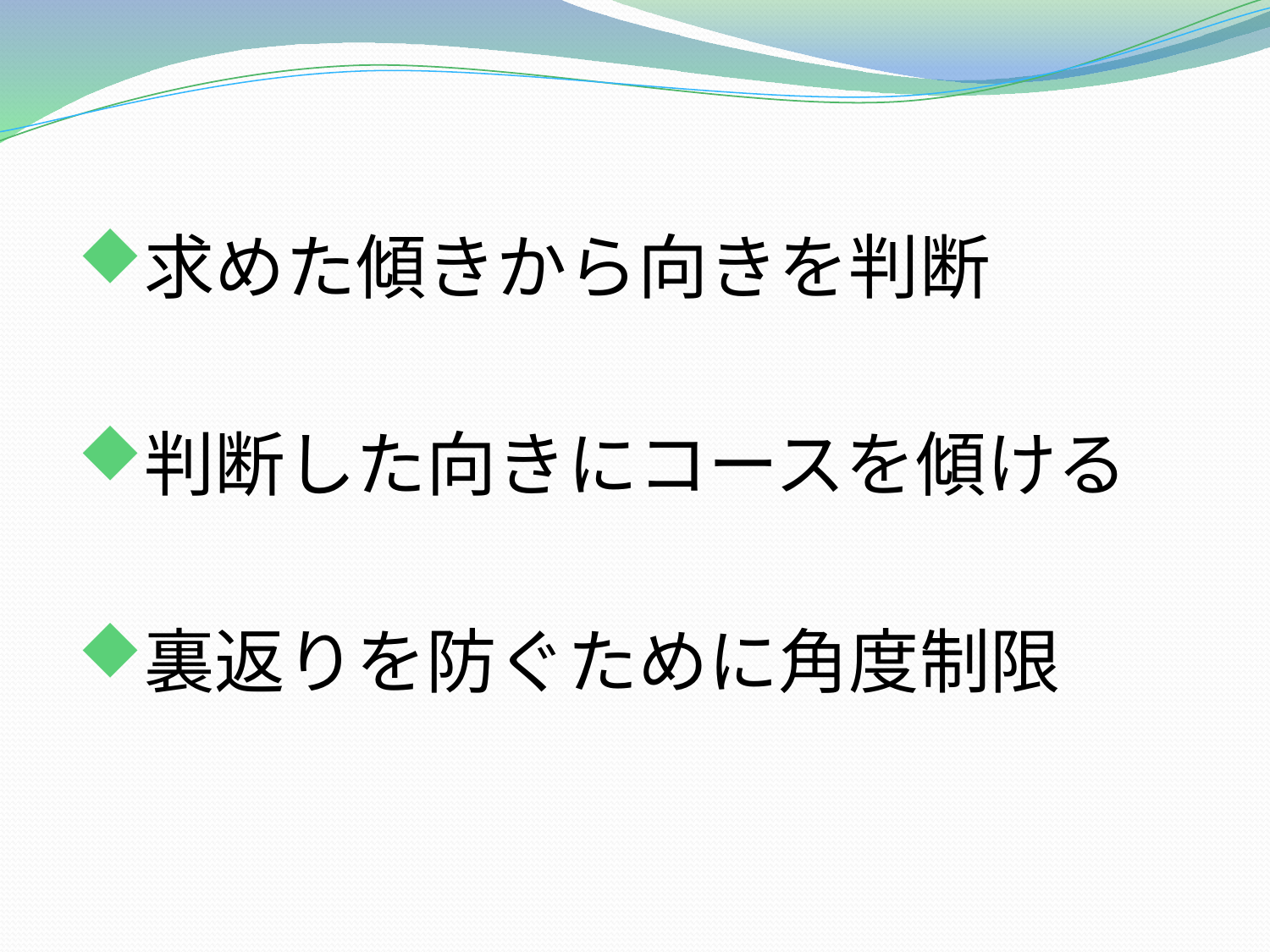

求めた傾きから向きを判断

判断した向きにコースを傾ける

裏返りを防ぐために角度制限